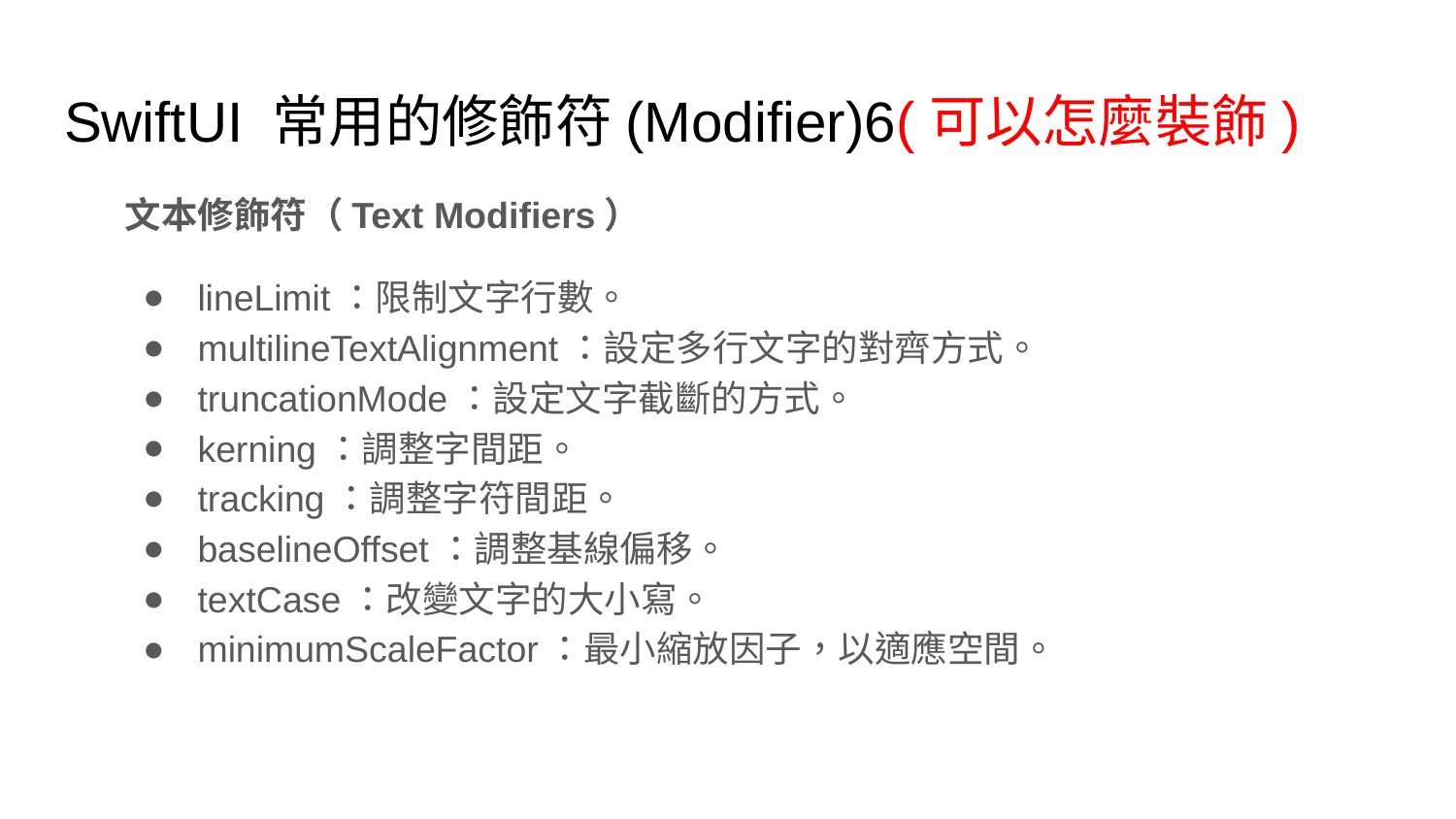

# SwiftUI 常用的修飾符(Modifier)6(可以怎麼裝飾)
文本修飾符（Text Modifiers）
lineLimit：限制文字行數。
multilineTextAlignment：設定多行文字的對齊方式。
truncationMode：設定文字截斷的方式。
kerning：調整字間距。
tracking：調整字符間距。
baselineOffset：調整基線偏移。
textCase：改變文字的大小寫。
minimumScaleFactor：最小縮放因子，以適應空間。